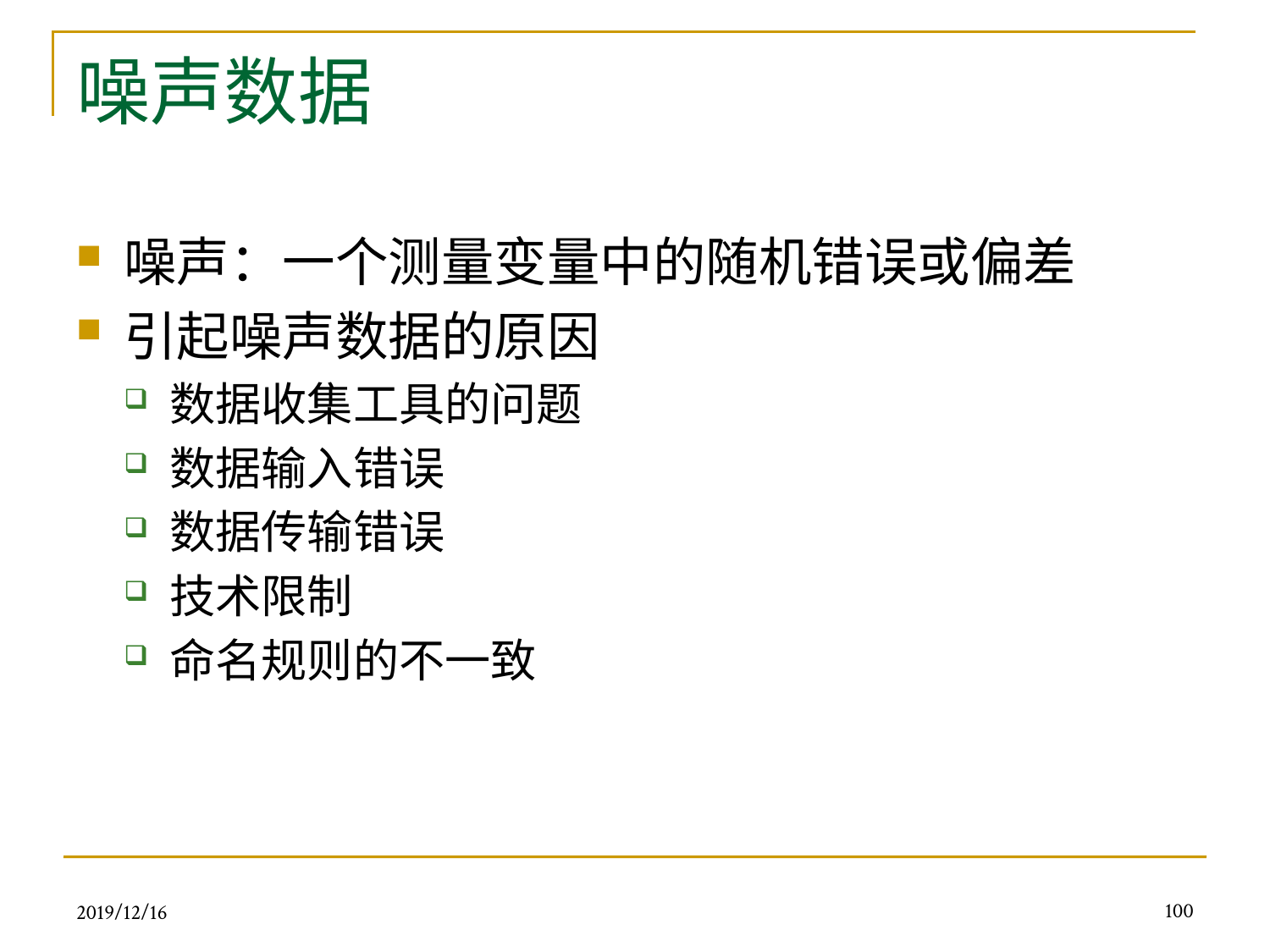

# 噪声数据
噪声：一个测量变量中的随机错误或偏差
引起噪声数据的原因
数据收集工具的问题
数据输入错误
数据传输错误
技术限制
命名规则的不一致
2019/12/16
100